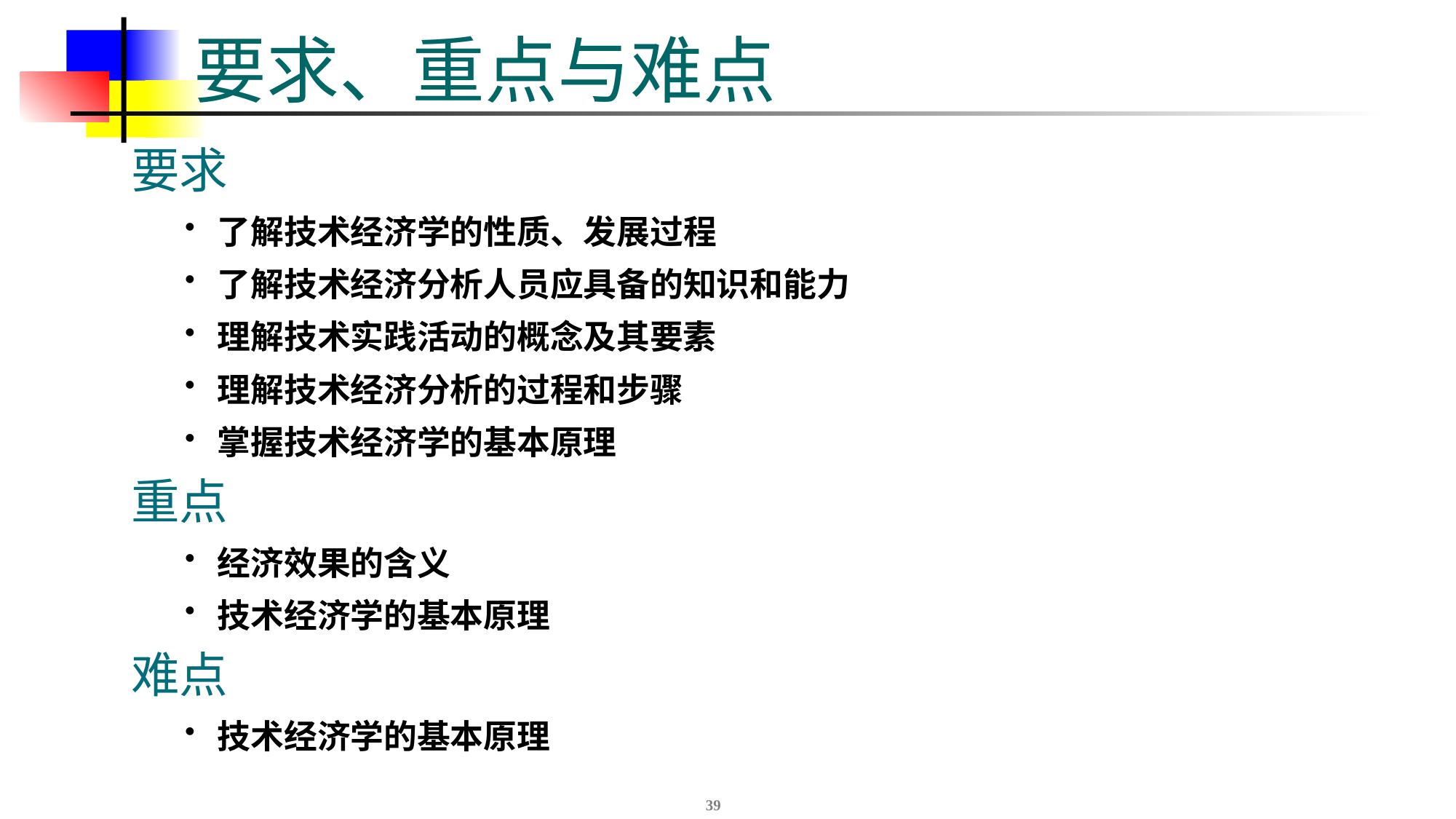

# 要求、重点与难点
要求
了解技术经济学的性质、发展过程
了解技术经济分析人员应具备的知识和能力
理解技术实践活动的概念及其要素
理解技术经济分析的过程和步骤
掌握技术经济学的基本原理
重点
经济效果的含义
技术经济学的基本原理
难点
技术经济学的基本原理
39